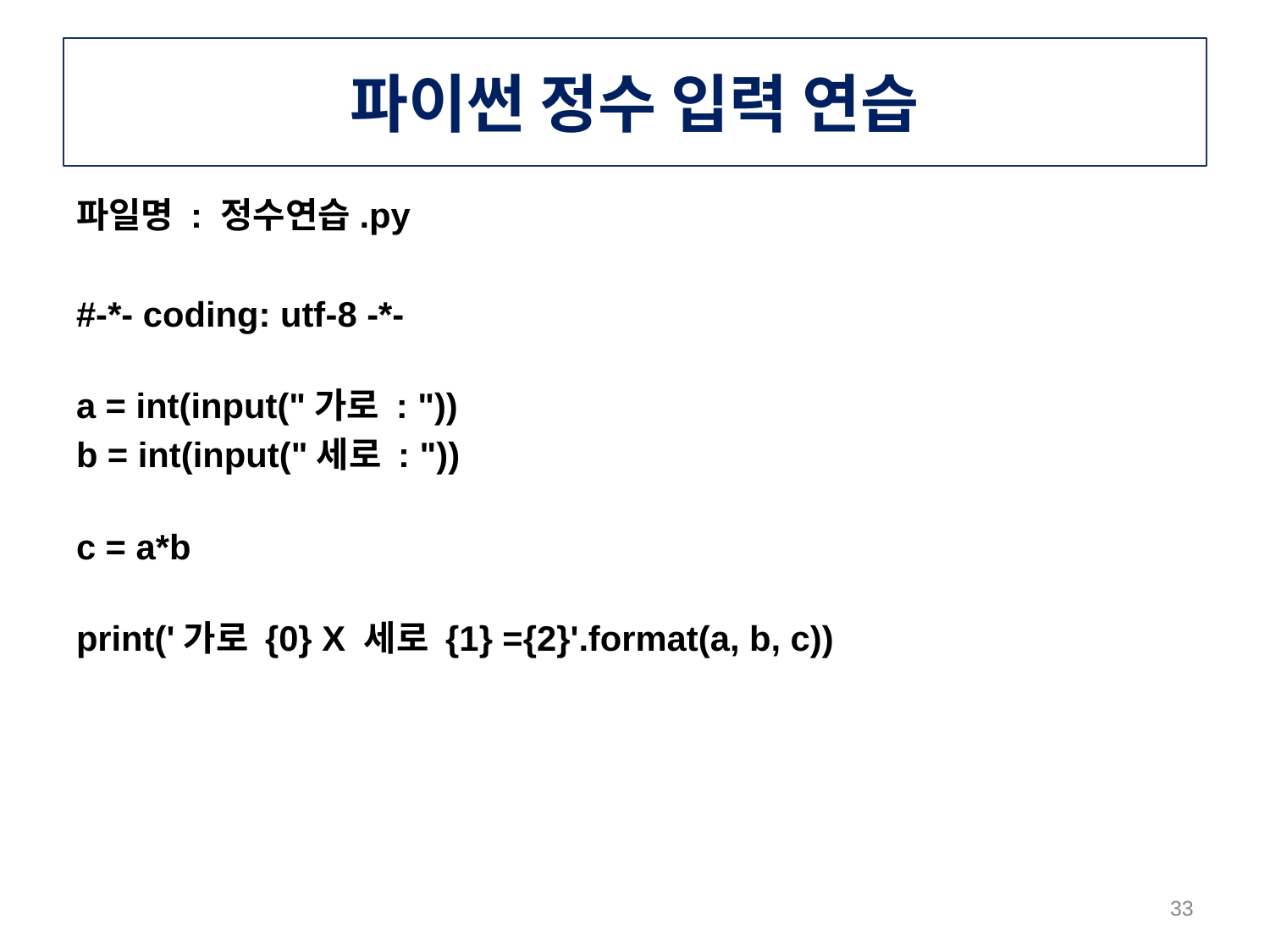

# 파이썬 정수 입력 연습
파일명 : 정수연습.py

#-*- coding: utf-8 -*-
a = int(input("가로 : "))
b = int(input("세로 : "))
c = a*b
print('가로 {0} X 세로 {1} ={2}'.format(a, b, c))

33